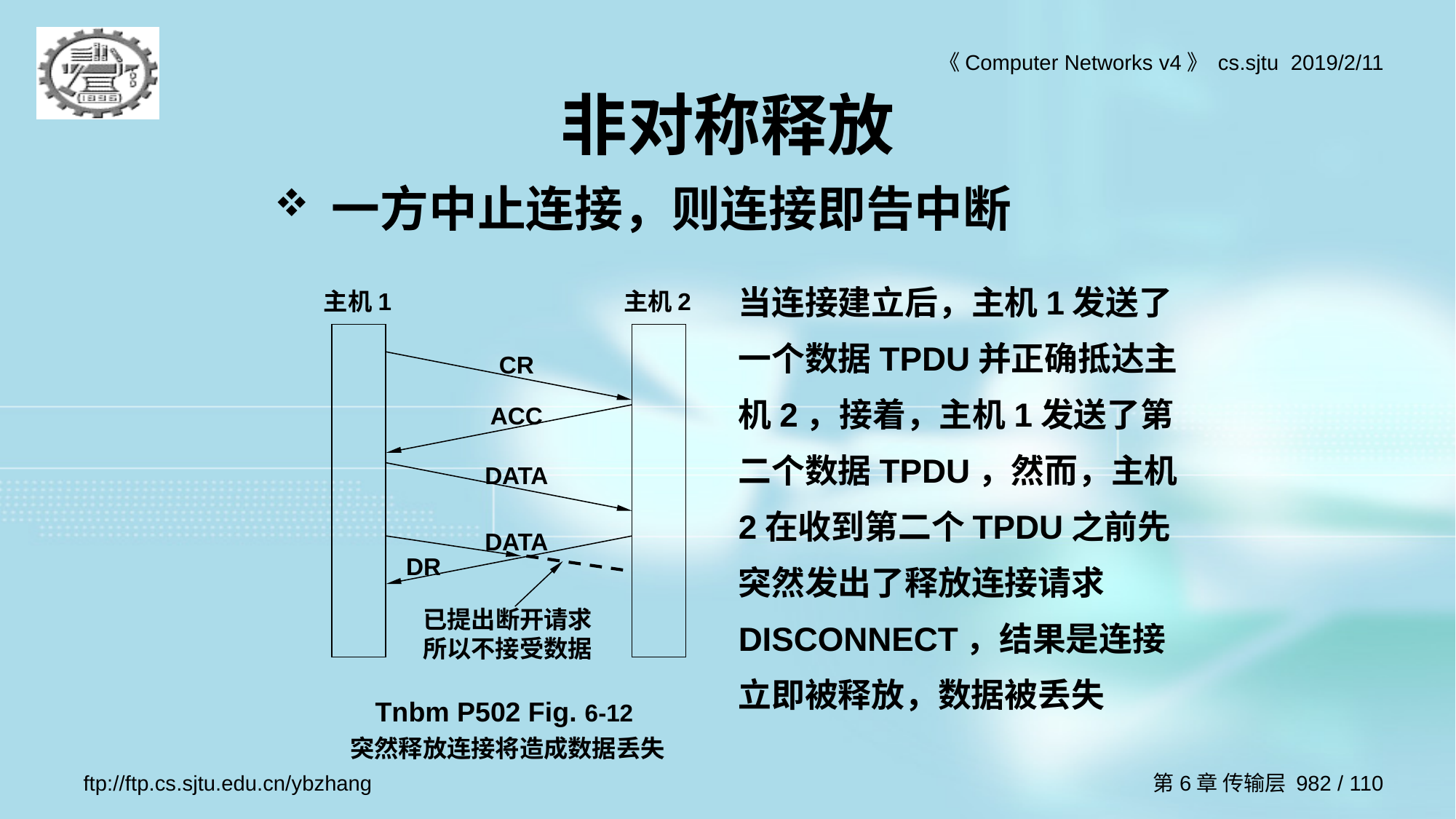

# 非对称释放
一方中止连接，则连接即告中断
当连接建立后，主机1发送了一个数据TPDU并正确抵达主机2，接着，主机1发送了第二个数据TPDU，然而，主机2在收到第二个TPDU之前先突然发出了释放连接请求 DISCONNECT，结果是连接立即被释放，数据被丢失
主机1
主机2

CR

ACC

DATA

DATA

DR

已提出断开请求所以不接受数据
Tnbm P502 Fig. 6-12
突然释放连接将造成数据丢失